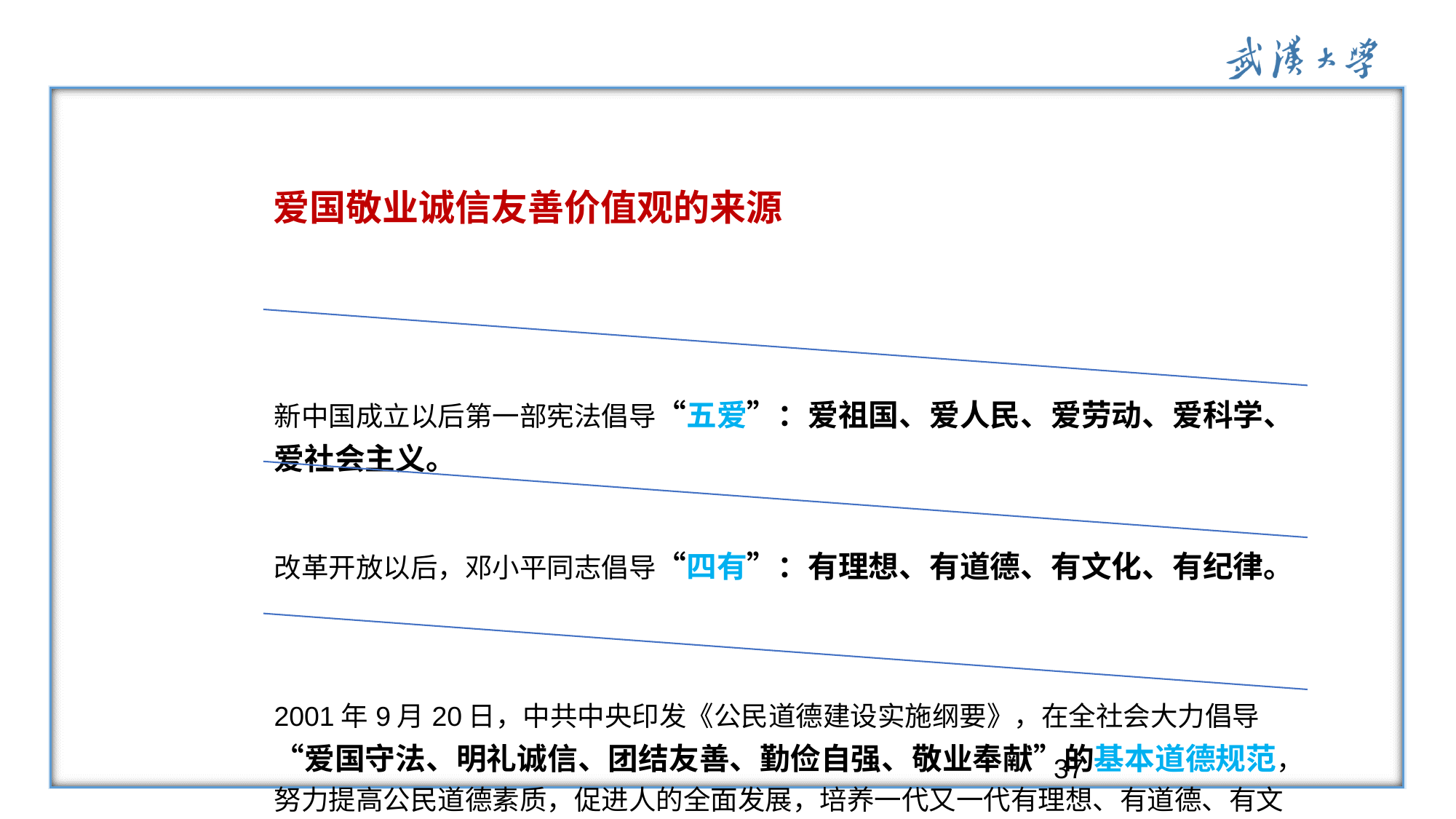

爱国敬业诚信友善价值观的来源
新中国成立以后第一部宪法倡导“五爱”：爱祖国、爱人民、爱劳动、爱科学、爱社会主义。
改革开放以后，邓小平同志倡导“四有”：有理想、有道德、有文化、有纪律。
37